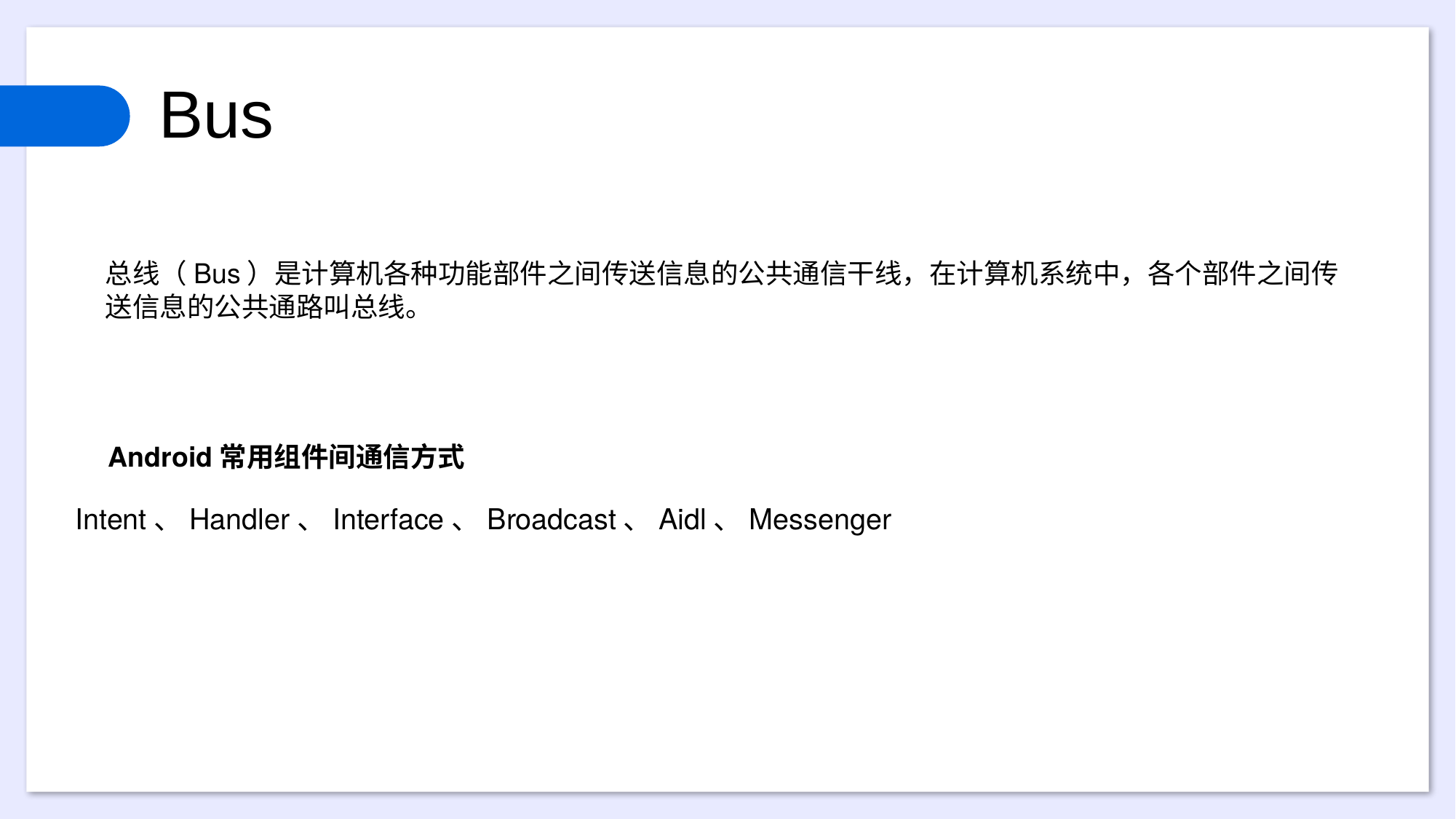

Bus

总线（Bus）是计算机各种功能部件之间传送信息的公共通信干线，在计算机系统中，各个部件之间传送信息的公共通路叫总线。
Android常用组件间通信方式
Intent、Handler、Interface、Broadcast、Aidl、Messenger